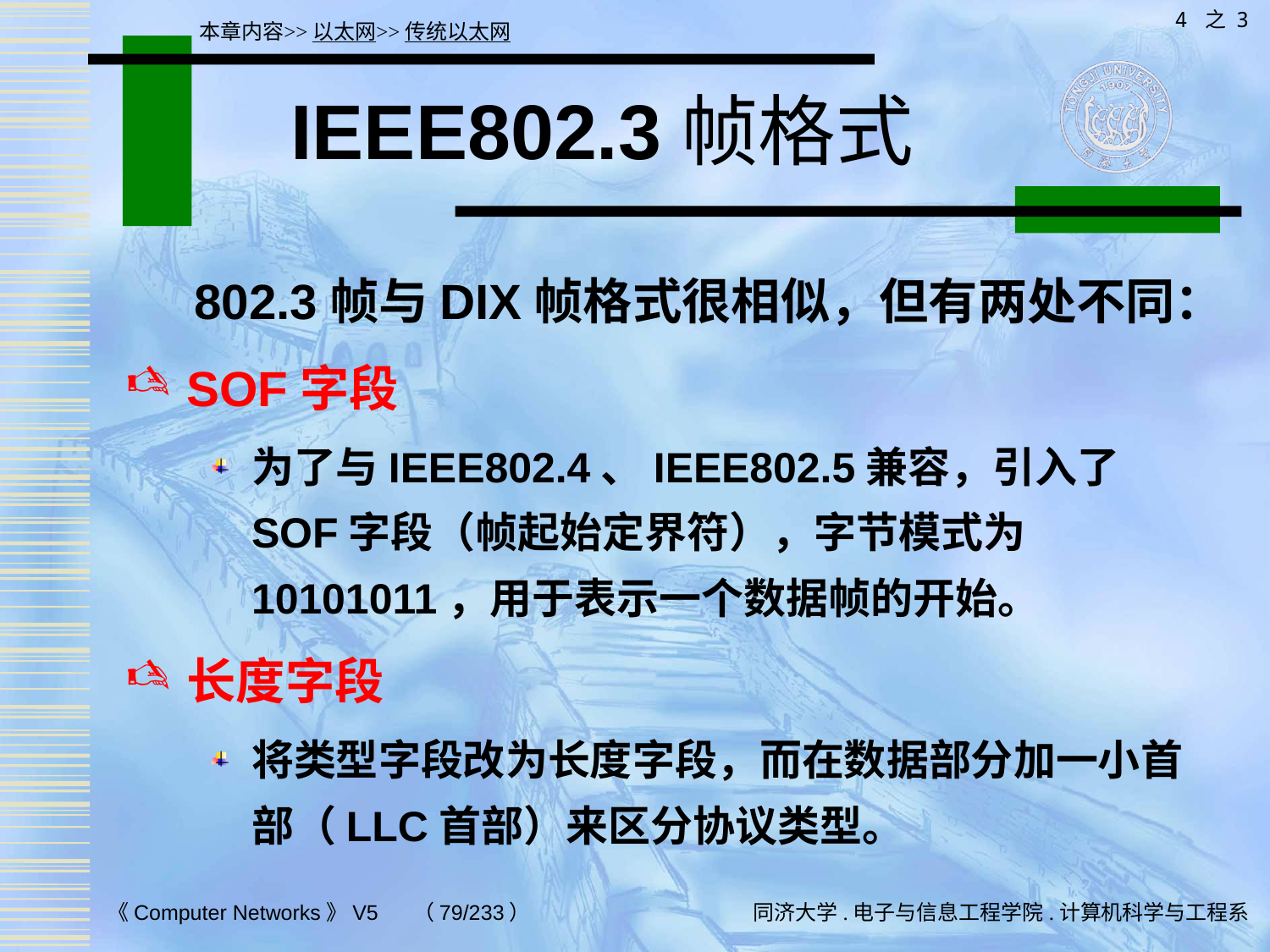

4 之 3
本章内容>>以太网>>传统以太网
# IEEE802.3帧格式
     802.3帧与DIX帧格式很相似，但有两处不同：
SOF字段
为了与IEEE802.4、IEEE802.5兼容，引入了SOF字段（帧起始定界符），字节模式为10101011，用于表示一个数据帧的开始。
长度字段
将类型字段改为长度字段，而在数据部分加一小首部（LLC首部）来区分协议类型。